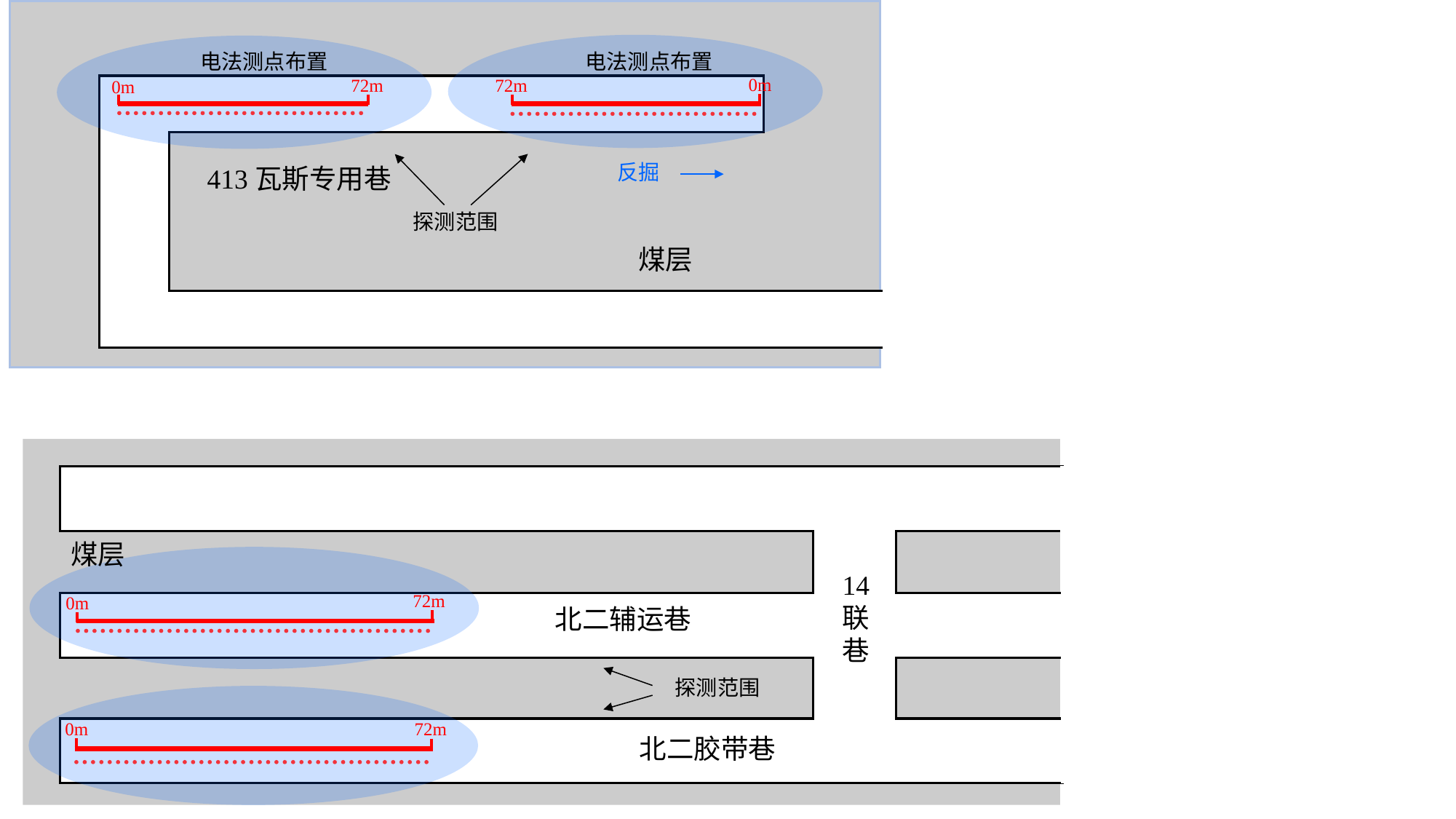

0m
72m
72m
0m
电法测点布置
电法测点布置

反掘
413瓦斯专用巷
探测范围
煤层

煤层

72m
0m
14联巷
北二辅运巷
探测范围

0m
72m
北二胶带巷